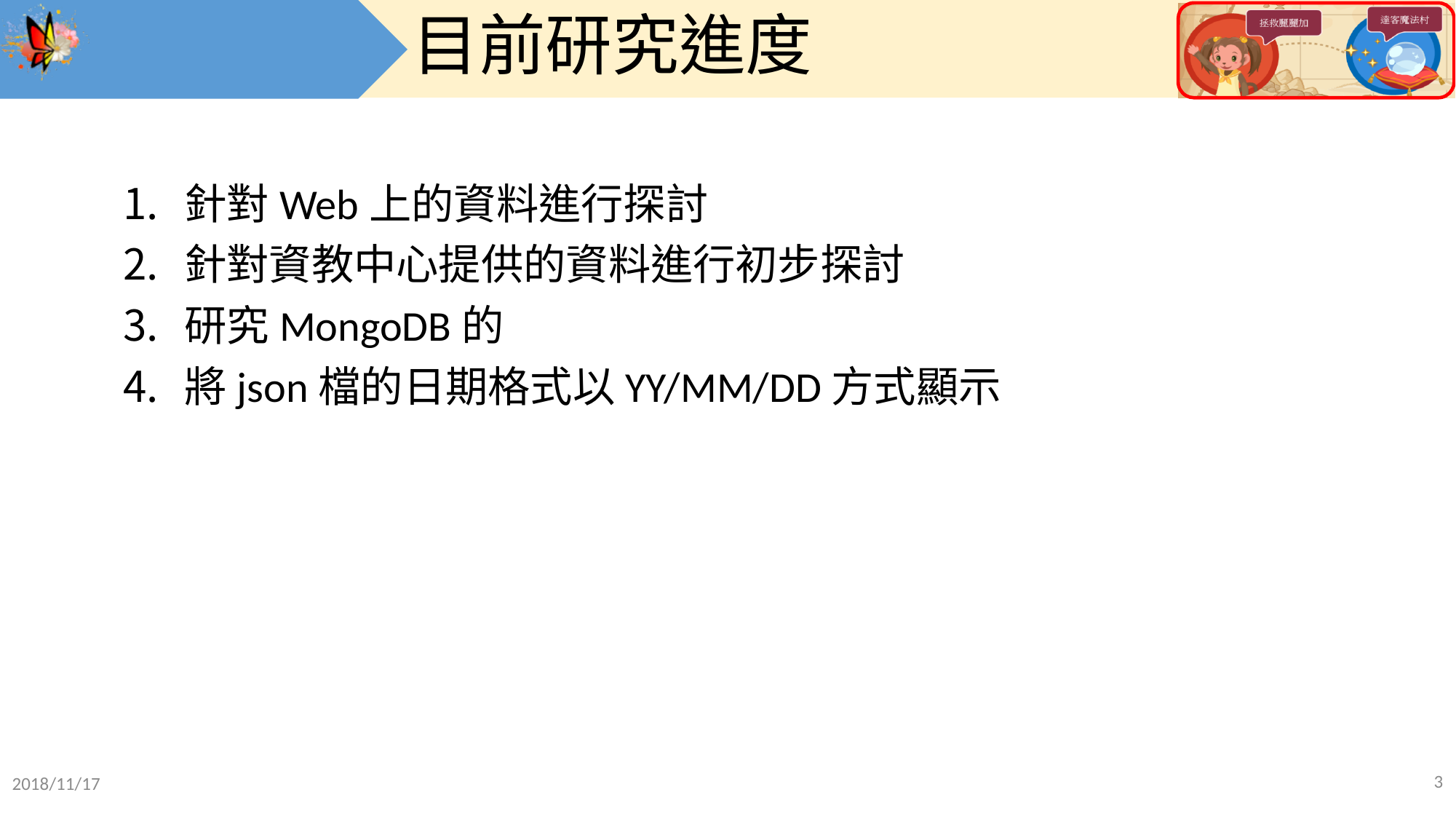

# 目前研究進度
針對Web上的資料進行探討
針對資教中心提供的資料進行初步探討
研究MongoDB的
將json檔的日期格式以YY/MM/DD方式顯示

3

2018/11/17